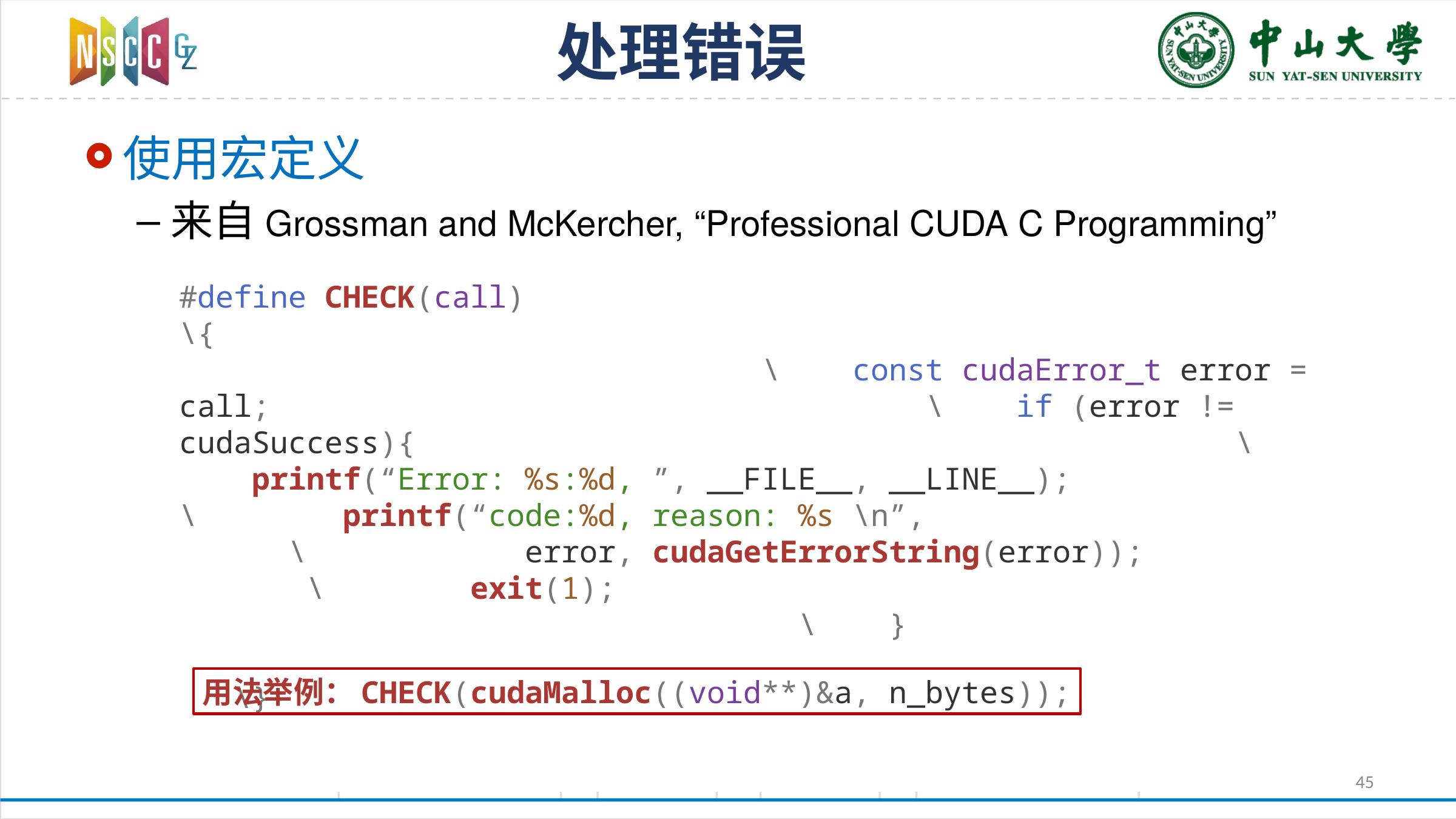

# 处理错误
使用宏定义
来自Grossman and McKercher, “Professional CUDA C Programming”
#define CHECK(call)
\{                                                                                             \    const cudaError_t error = call;                                    \    if (error != cudaSuccess){                                             \        printf(“Error: %s:%d, ”, __FILE__, __LINE__);
\        printf(“code:%d, reason: %s \n”,                            \            error, cudaGetErrorString(error));                 \        exit(1);                                                                         \    }                                                                                         \}

用法举例：CHECK(cudaMalloc((void**)&a, n_bytes));
45